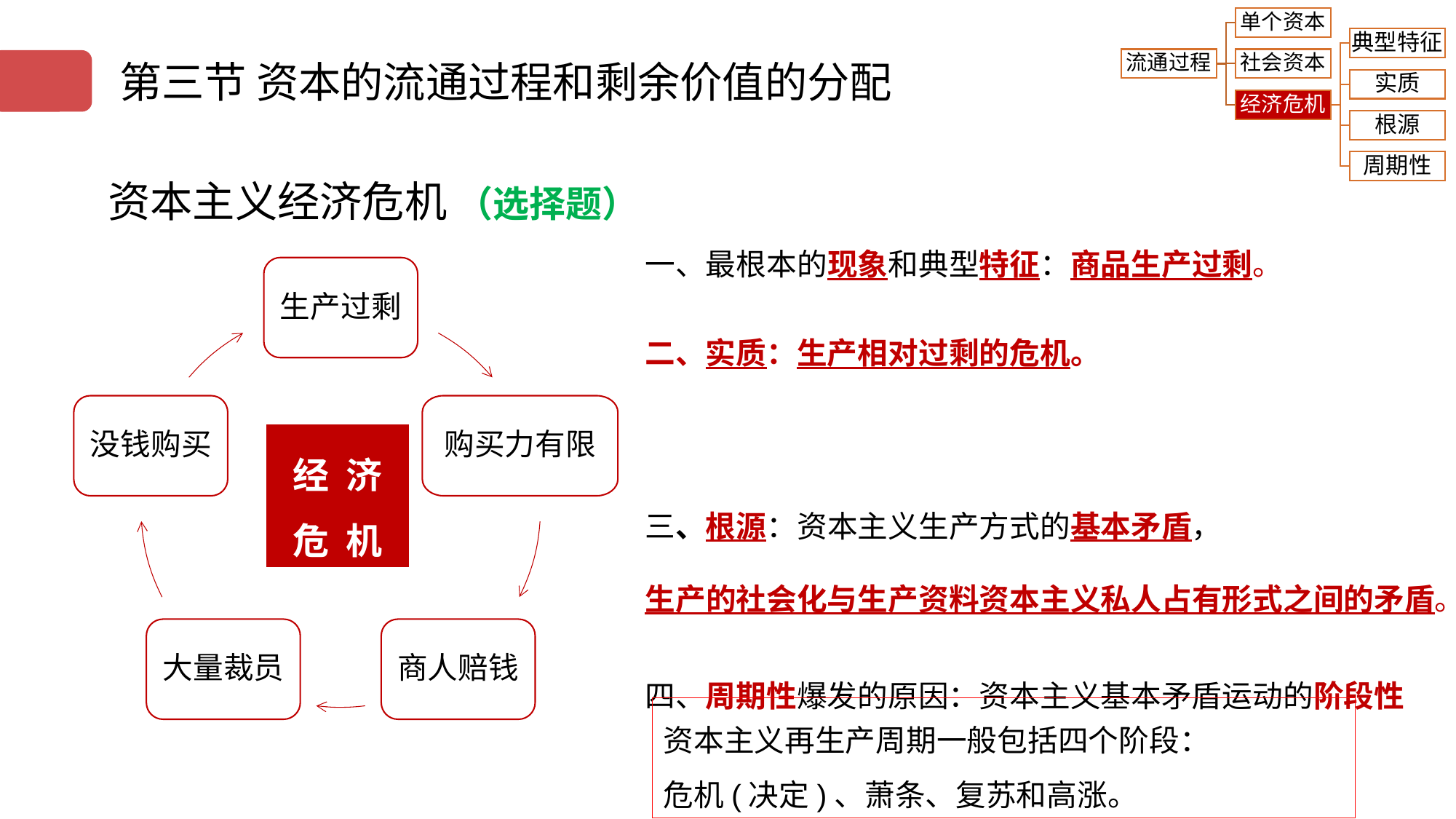

流通过程
单个资本
社会资本
经济危机
典型特征
实质
根源
周期性
第三节 资本的流通过程和剩余价值的分配
资本主义经济危机 （选择题）
一、最根本的现象和典型特征：商品生产过剩。
生产过剩

没钱购买
购买力有限
大量裁员
商人赔钱
二、实质：生产相对过剩的危机。
经  济
危  机
三、根源：资本主义生产方式的基本矛盾，
生产的社会化与生产资料资本主义私人占有形式之间的矛盾。
四、周期性爆发的原因：资本主义基本矛盾运动的阶段性
资本主义再生产周期一般包括四个阶段：
危机(决定)、萧条、复苏和高涨。
98